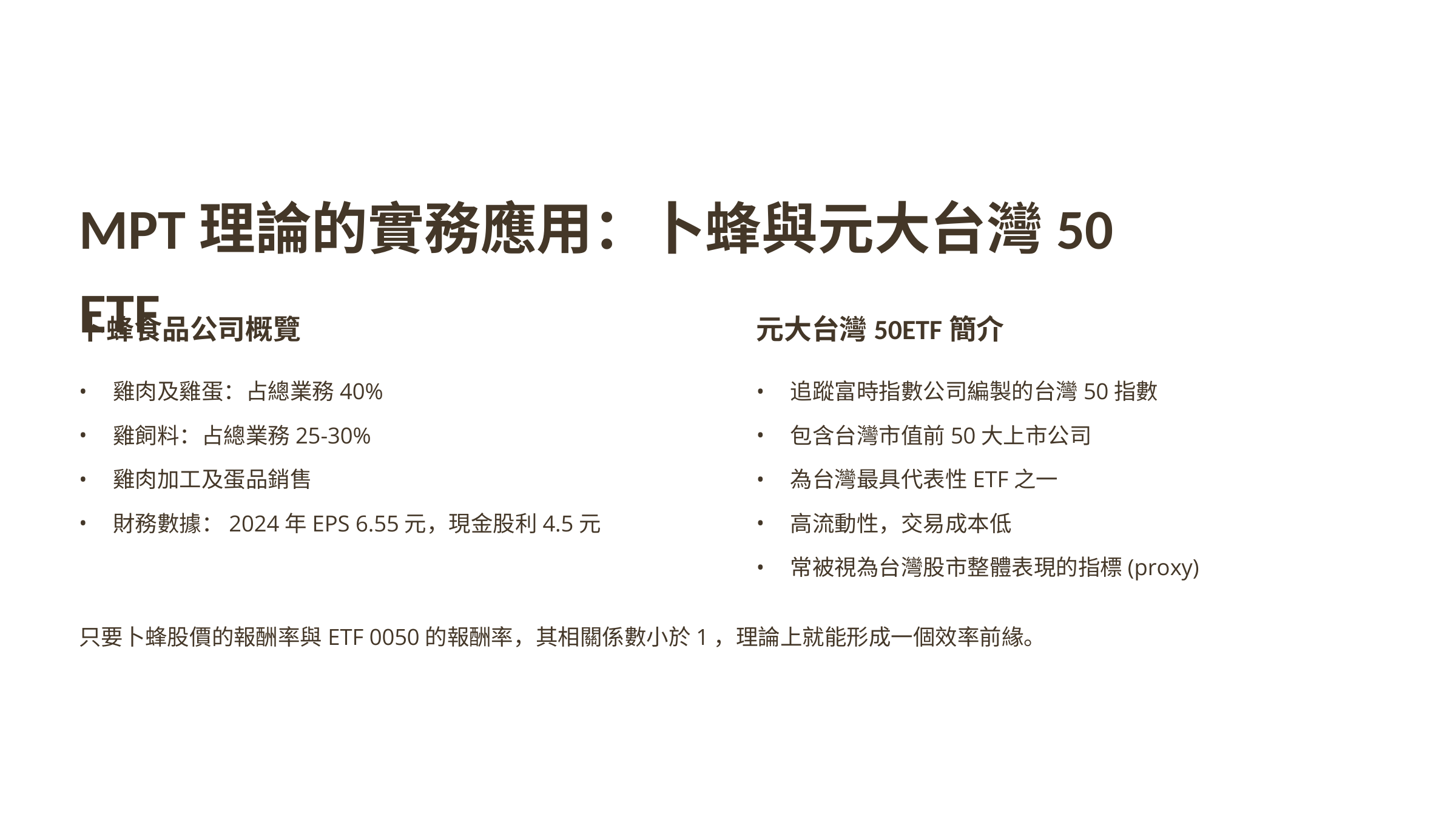

MPT理論的實務應用：卜蜂與元大台灣50 ETF
卜蜂食品公司概覽
元大台灣50ETF簡介
雞肉及雞蛋：占總業務40%
追蹤富時指數公司編製的台灣50指數
雞飼料：占總業務25-30%
包含台灣市值前50大上市公司
雞肉加工及蛋品銷售
為台灣最具代表性ETF之一
財務數據：2024年EPS 6.55元，現金股利4.5元
高流動性，交易成本低
常被視為台灣股市整體表現的指標(proxy)
只要卜蜂股價的報酬率與ETF 0050的報酬率，其相關係數小於1，理論上就能形成一個效率前緣。